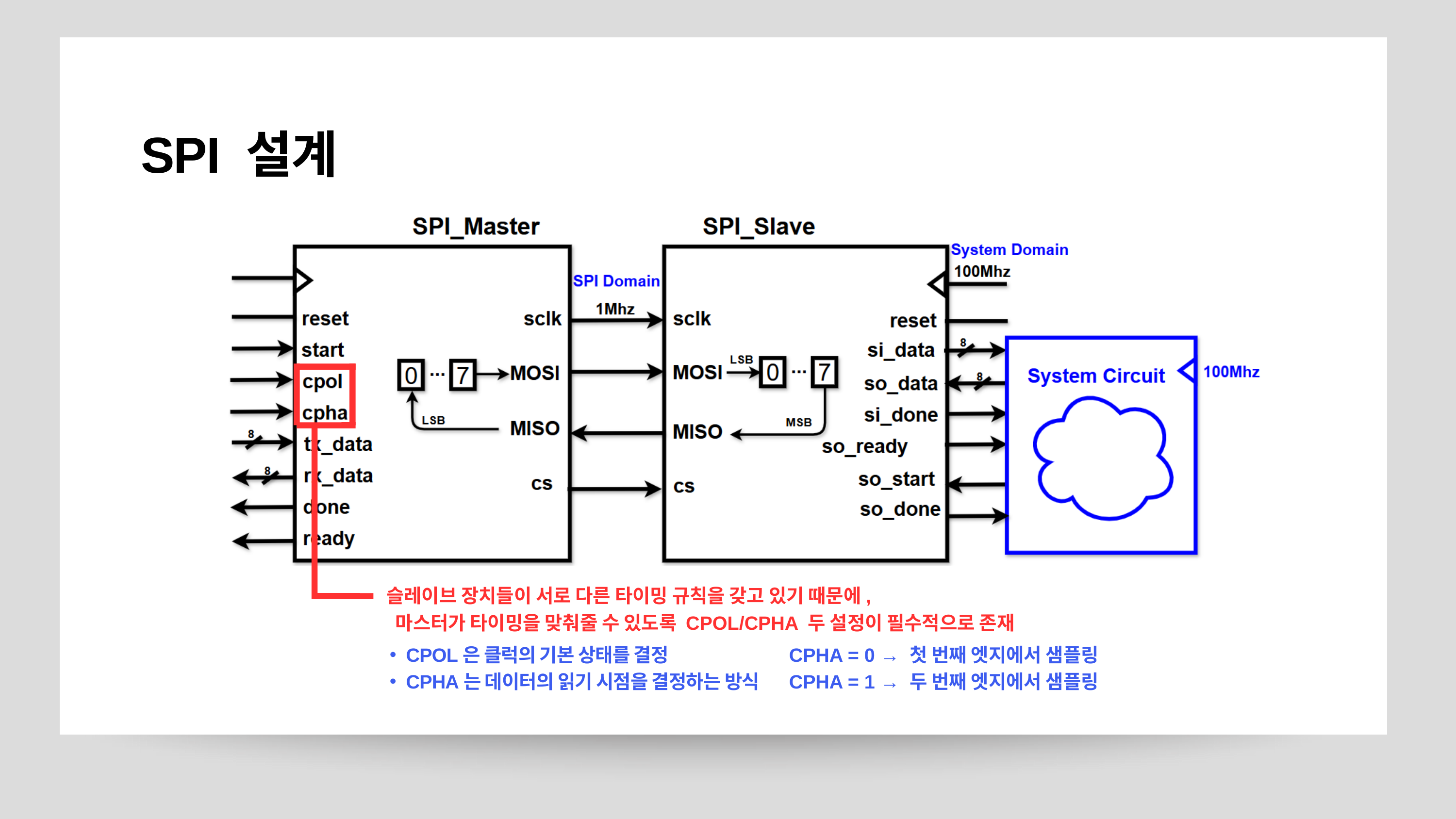

SPI 설계

슬레이브 장치들이 서로 다른 타이밍 규칙을 갖고 있기 때문에,
 마스터가 타이밍을 맞춰줄 수 있도록 CPOL/CPHA 두 설정이 필수적으로 존재

CPOL은 클럭의 기본 상태를 결정
CPHA는 데이터의 읽기 시점을 결정하는 방식

CPHA = 0 → 첫 번째 엣지에서 샘플링
CPHA = 1 → 두 번째 엣지에서 샘플링